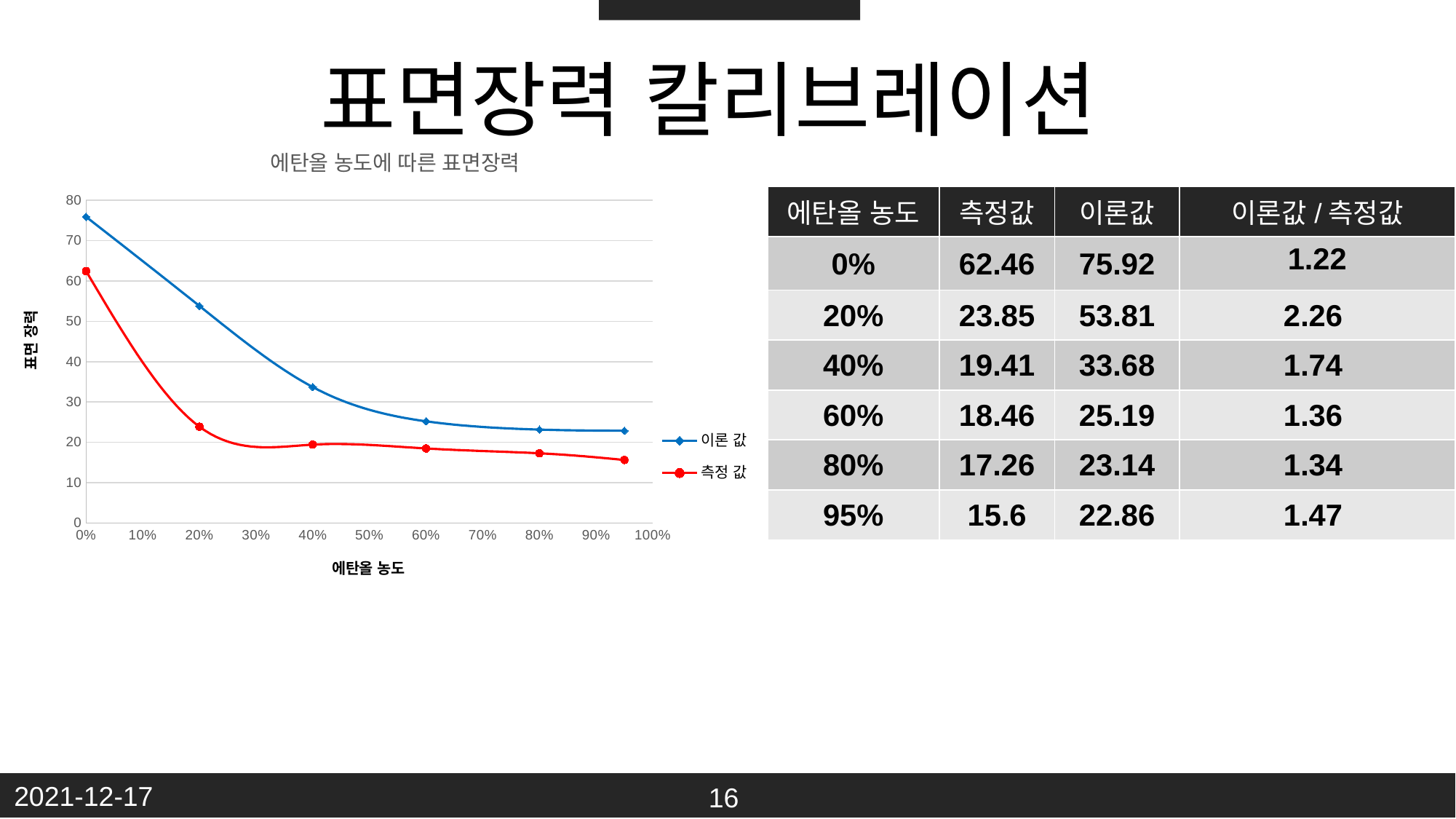

표면장력 칼리브레이션

### Chart: 에탄올 농도에 따른 표면장력

| Category |  |  |
|---|---|---|
| 에탄올 농도 | 측정값 | 이론값 | 이론값/측정값 |
| --- | --- | --- | --- |
| 0% | 62.46 | 75.92 | 1.22 |
| 20% | 23.85 | 53.81 | 2.26 |
| 40% | 19.41 | 33.68 | 1.74 |
| 60% | 18.46 | 25.19 | 1.36 |
| 80% | 17.26 | 23.14 | 1.34 |
| 95% | 15.6 | 22.86 | 1.47 |